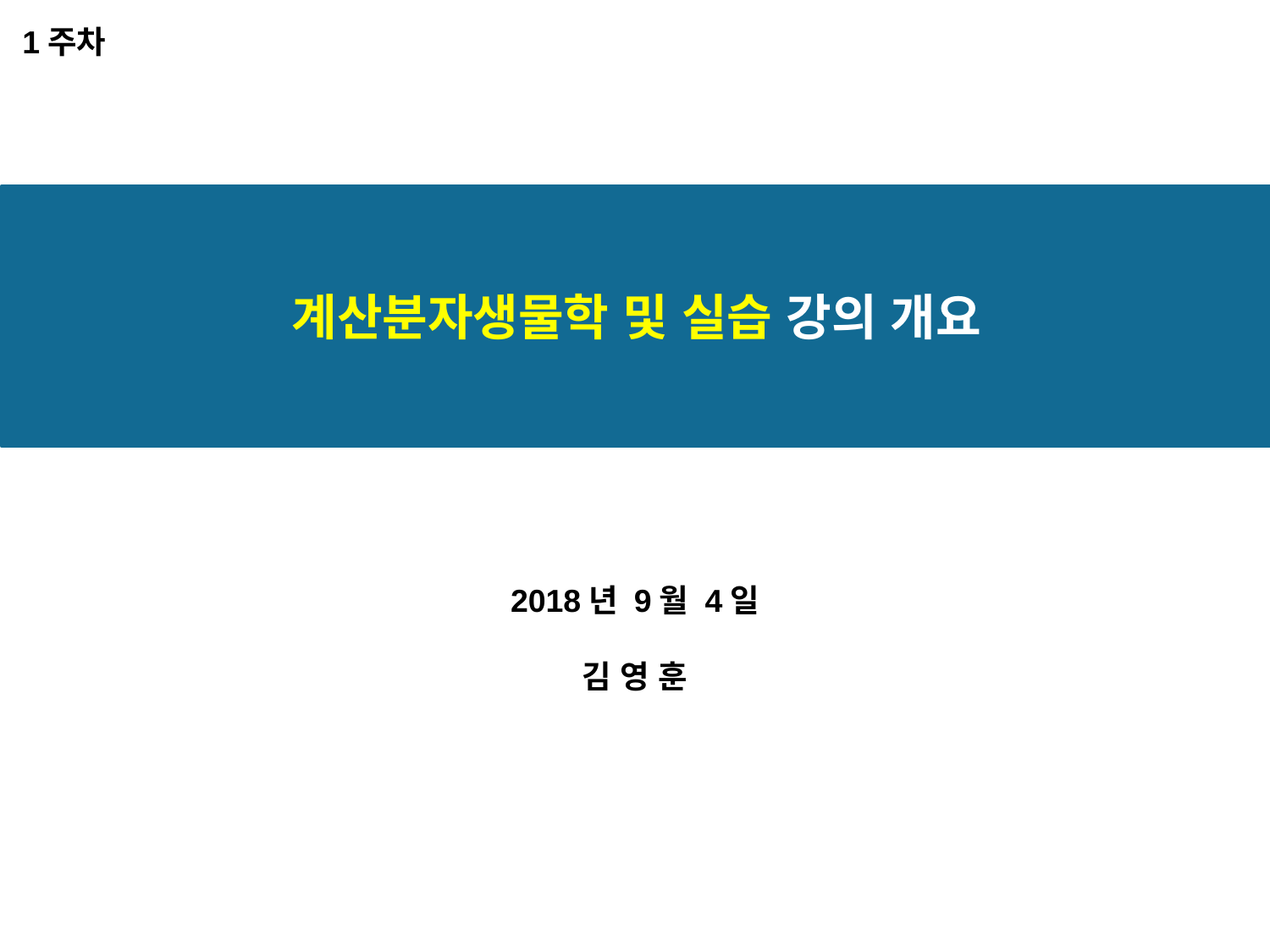

1주차
계산분자생물학 및 실습 강의 개요
2018년 9월 4일

김 영 훈